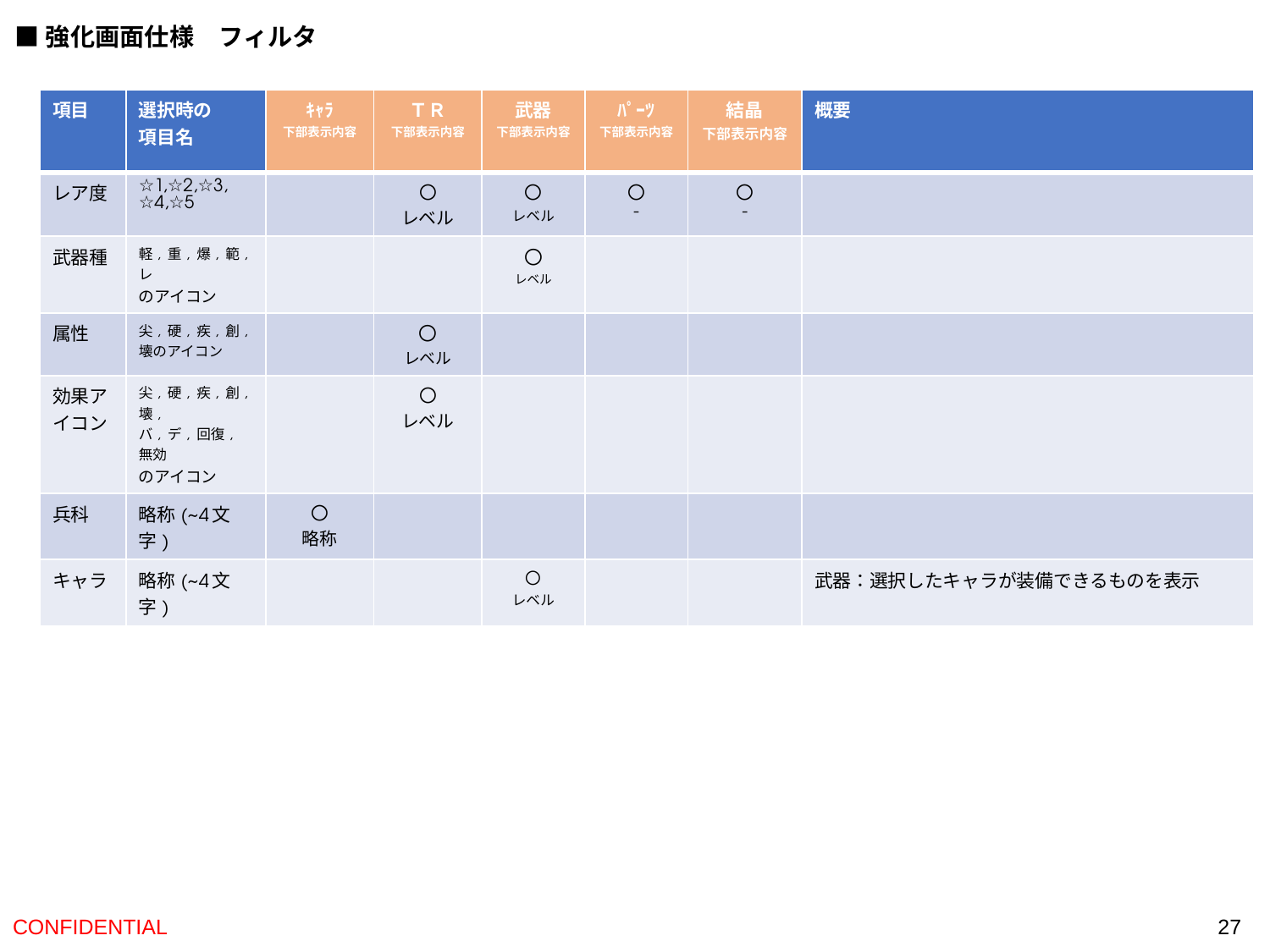

■強化画面仕様　フィルタ
| 項目 | 選択時の 項目名 | ｷｬﾗ 下部表示内容 | ＴＲ 下部表示内容 | 武器 下部表示内容 | ﾊﾟｰﾂ 下部表示内容 | 結晶 下部表示内容 | 概要 |
| --- | --- | --- | --- | --- | --- | --- | --- |
| レア度 | ☆1,☆2,☆3, ☆4,☆5 |  | 〇 レベル | 〇 レベル | 〇 - | 〇 - |  |
| 武器種 | 軽, 重, 爆, 範, レ のアイコン |  |  | 〇 レベル |  |  |  |
| 属性 | 尖, 硬, 疾, 創, 壊のアイコン |  | 〇 レベル |  |  |  |  |
| 効果アイコン | 尖, 硬, 疾, 創, 壊, バ, デ, 回復, 無効 のアイコン |  | 〇 レベル |  |  |  |  |
| 兵科 | 略称(~4文字) | 〇 略称 |  |  |  |  |  |
| キャラ | 略称(~4文字) |  |  | 〇 レベル |  |  | 武器：選択したキャラが装備できるものを表示 |

27
CONFIDENTIAL